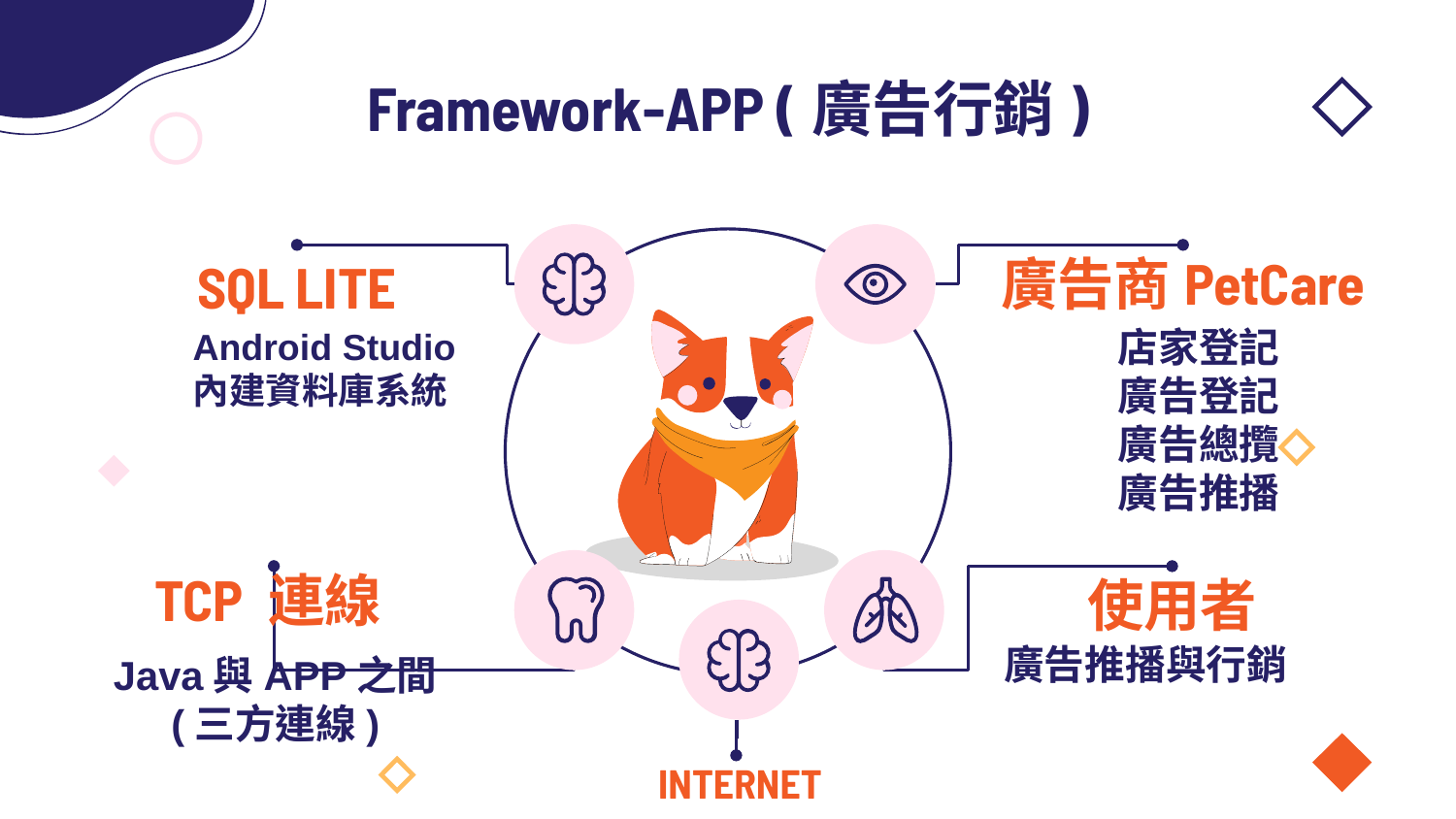

# Framework-APP (廣告行銷)

SQL LITE
廣告商PetCare

店家登記
廣告登記
廣告總攬
廣告推播
Android Studio
內建資料庫系統

TCP 連線
使用者

廣告推播與行銷

Java與APP之間
(三方連線)
INTERNET